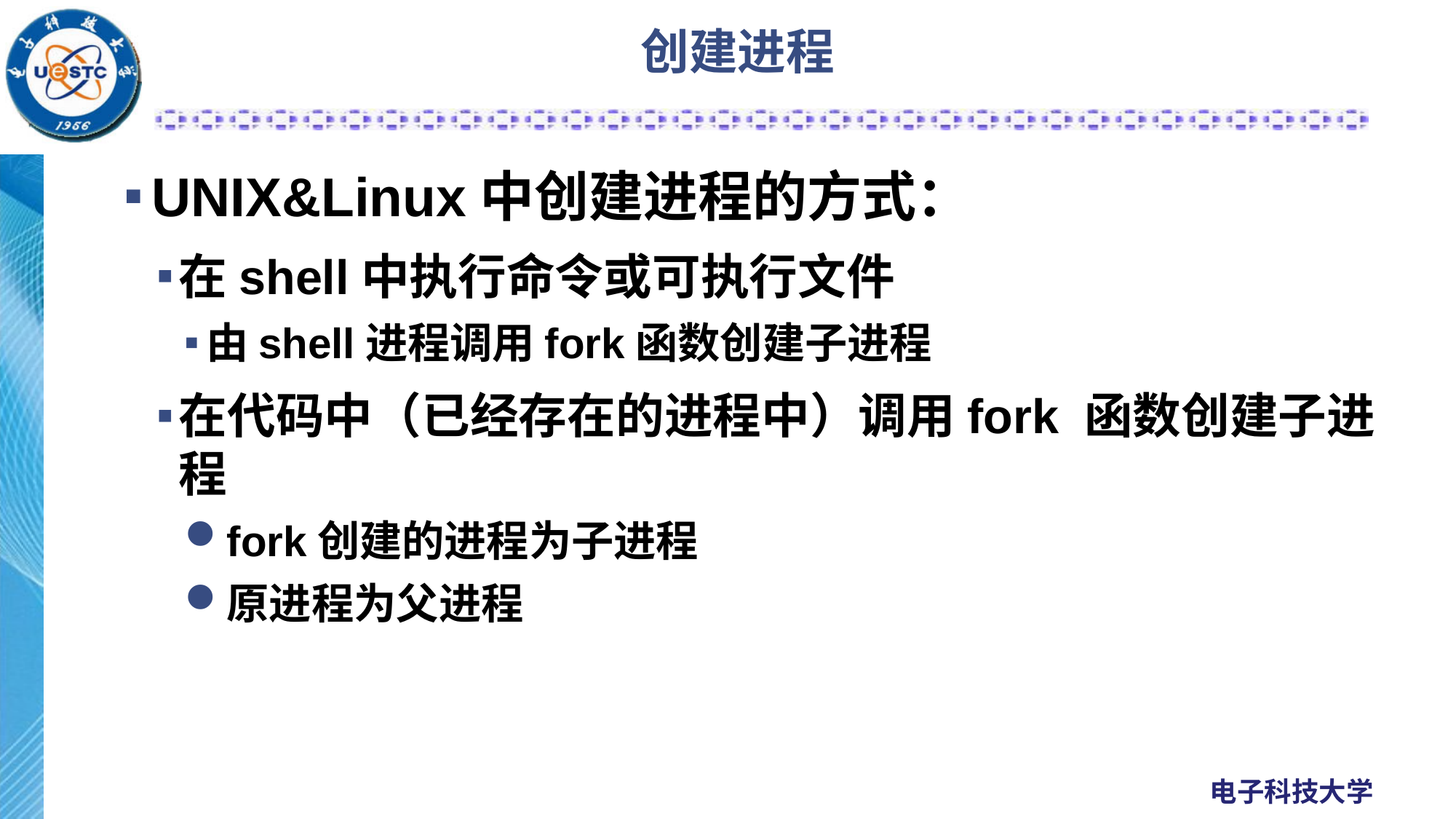

# 创建进程
UNIX&Linux中创建进程的方式：
在shell中执行命令或可执行文件
由shell进程调用fork函数创建子进程
在代码中（已经存在的进程中）调用fork 函数创建子进程
fork创建的进程为子进程
原进程为父进程